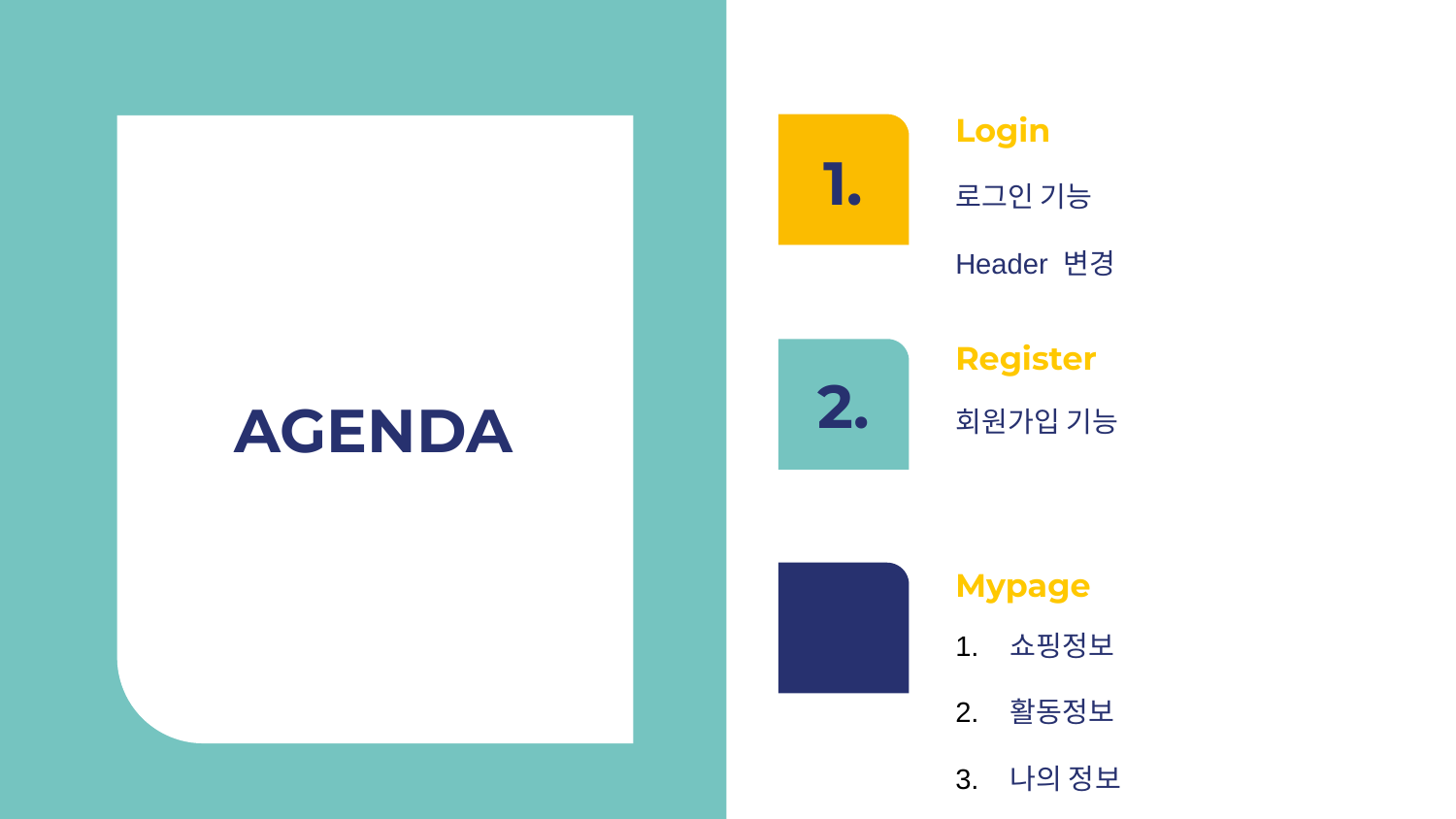

Login

1.
1.
로그인 기능
Header 변경
# AGENDA
Register

2.
2.
회원가입 기능
Mypage

3.
3.
쇼핑정보
활동정보
나의 정보